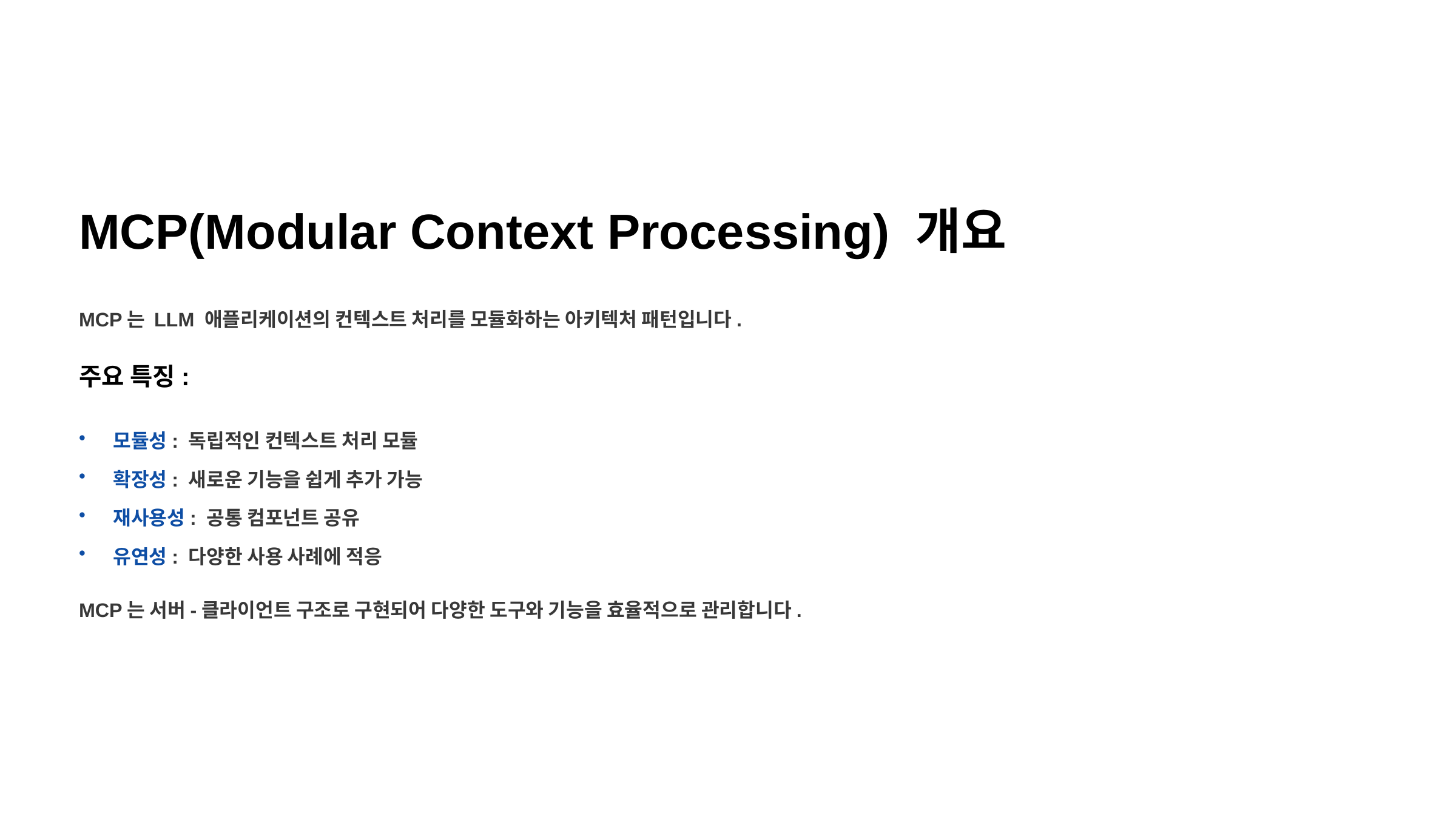

MCP(Modular Context Processing) 개요
MCP는 LLM 애플리케이션의 컨텍스트 처리를 모듈화하는 아키텍처 패턴입니다.
주요 특징:
모듈성: 독립적인 컨텍스트 처리 모듈
확장성: 새로운 기능을 쉽게 추가 가능
재사용성: 공통 컴포넌트 공유
유연성: 다양한 사용 사례에 적응
MCP는 서버-클라이언트 구조로 구현되어 다양한 도구와 기능을 효율적으로 관리합니다.